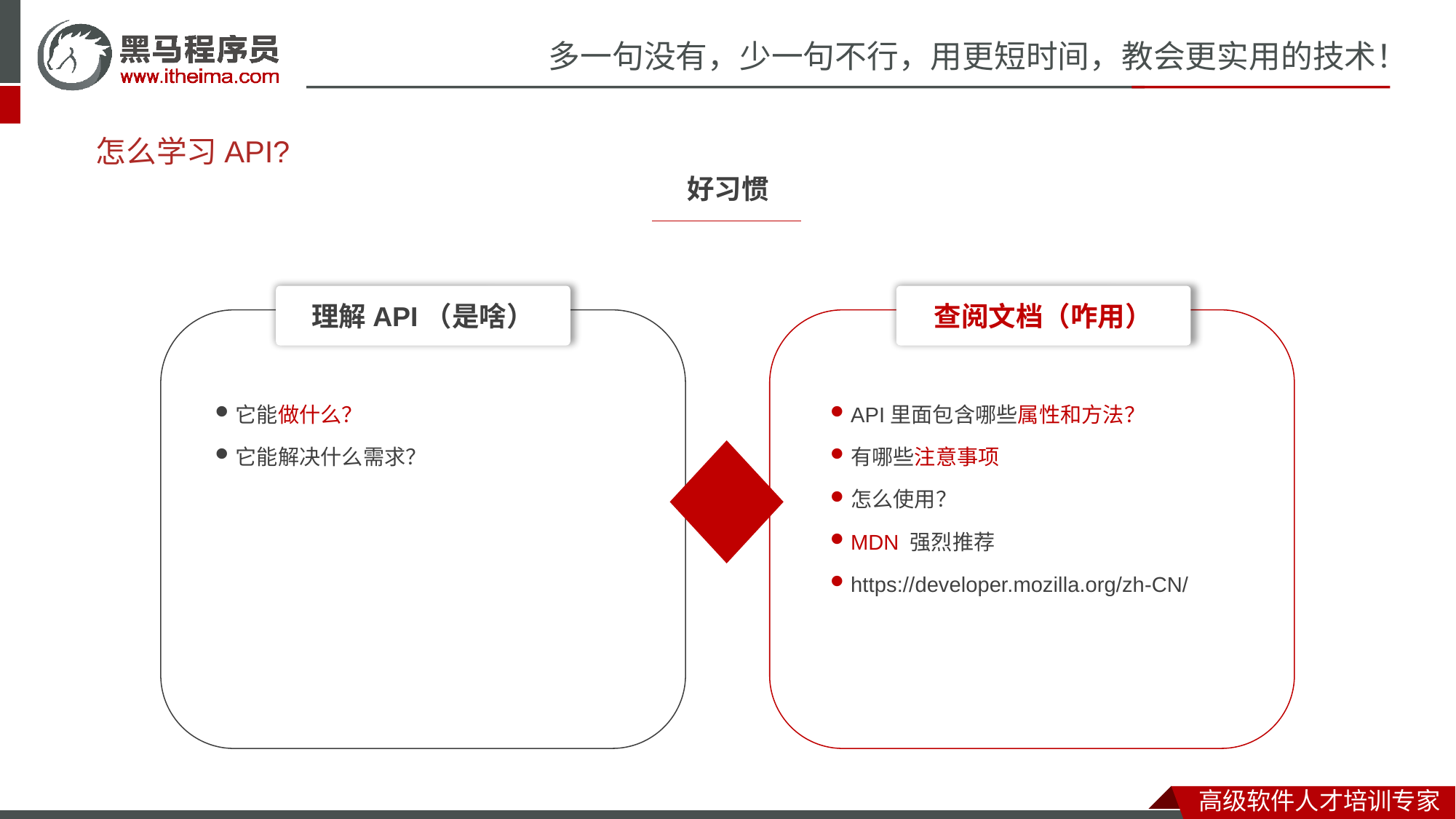

# 怎么学习API?
好习惯

查阅文档（咋用）
理解API（是啥）
API里面包含哪些属性和方法？
有哪些注意事项
怎么使用？
MDN 强烈推荐
https://developer.mozilla.org/zh-CN/
它能做什么？
它能解决什么需求？